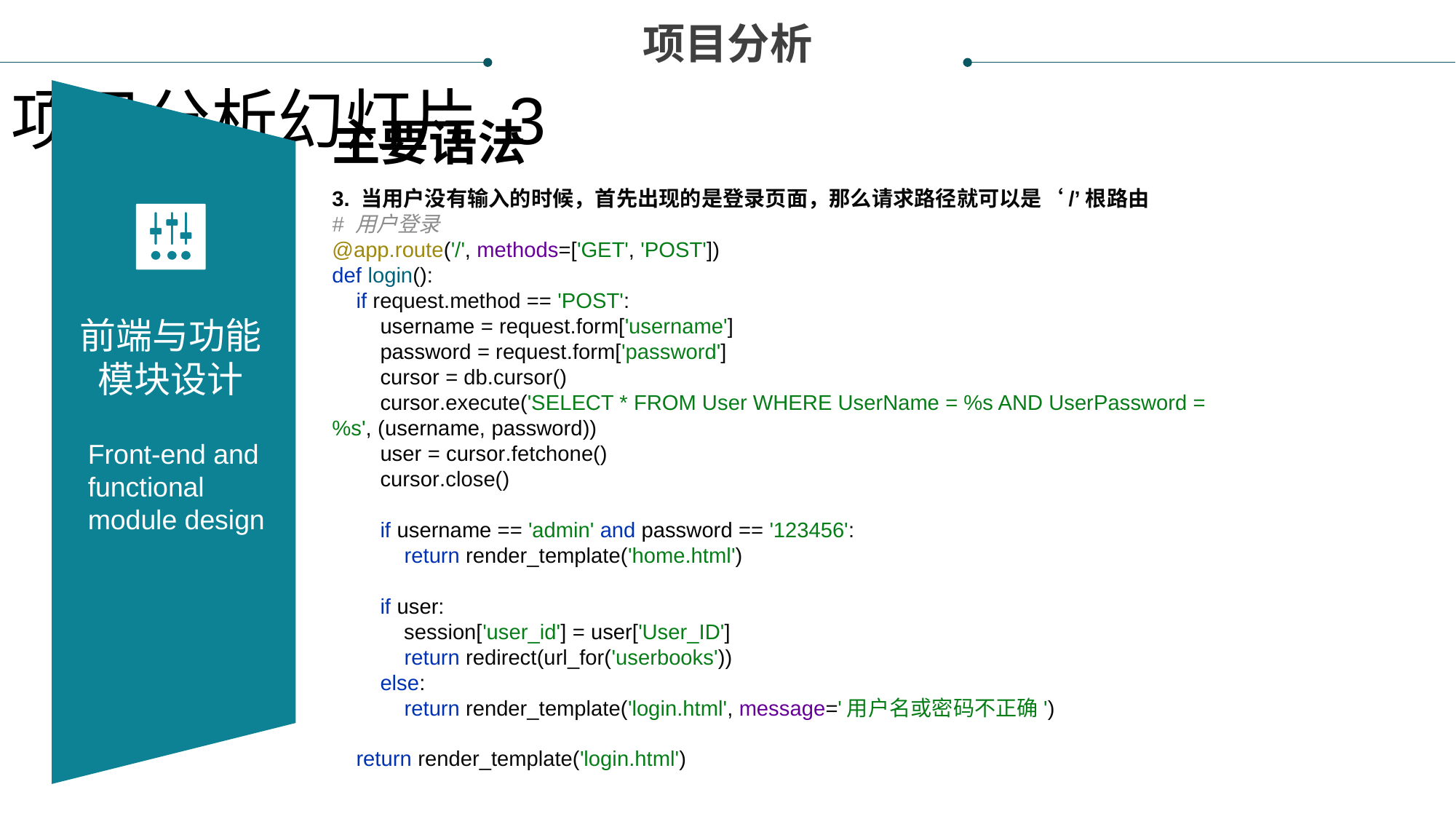

项目分析
项目分析幻灯片 3

前端与功能模块设计

主要语法
3. 当用户没有输入的时候，首先出现的是登录页面，那么请求路径就可以是‘/’根路由
# 用户登录
@app.route('/', methods=['GET', 'POST'])
def login():
    if request.method == 'POST':
        username = request.form['username']
        password = request.form['password']
        cursor = db.cursor()
        cursor.execute('SELECT * FROM User WHERE UserName = %s AND UserPassword = %s', (username, password))
        user = cursor.fetchone()
        cursor.close()
        if username == 'admin' and password == '123456':
            return render_template('home.html')
        if user:
            session['user_id'] = user['User_ID']
            return redirect(url_for('userbooks'))
        else:
            return render_template('login.html', message='用户名或密码不正确')
    return render_template('login.html')

Front-end and functional module design